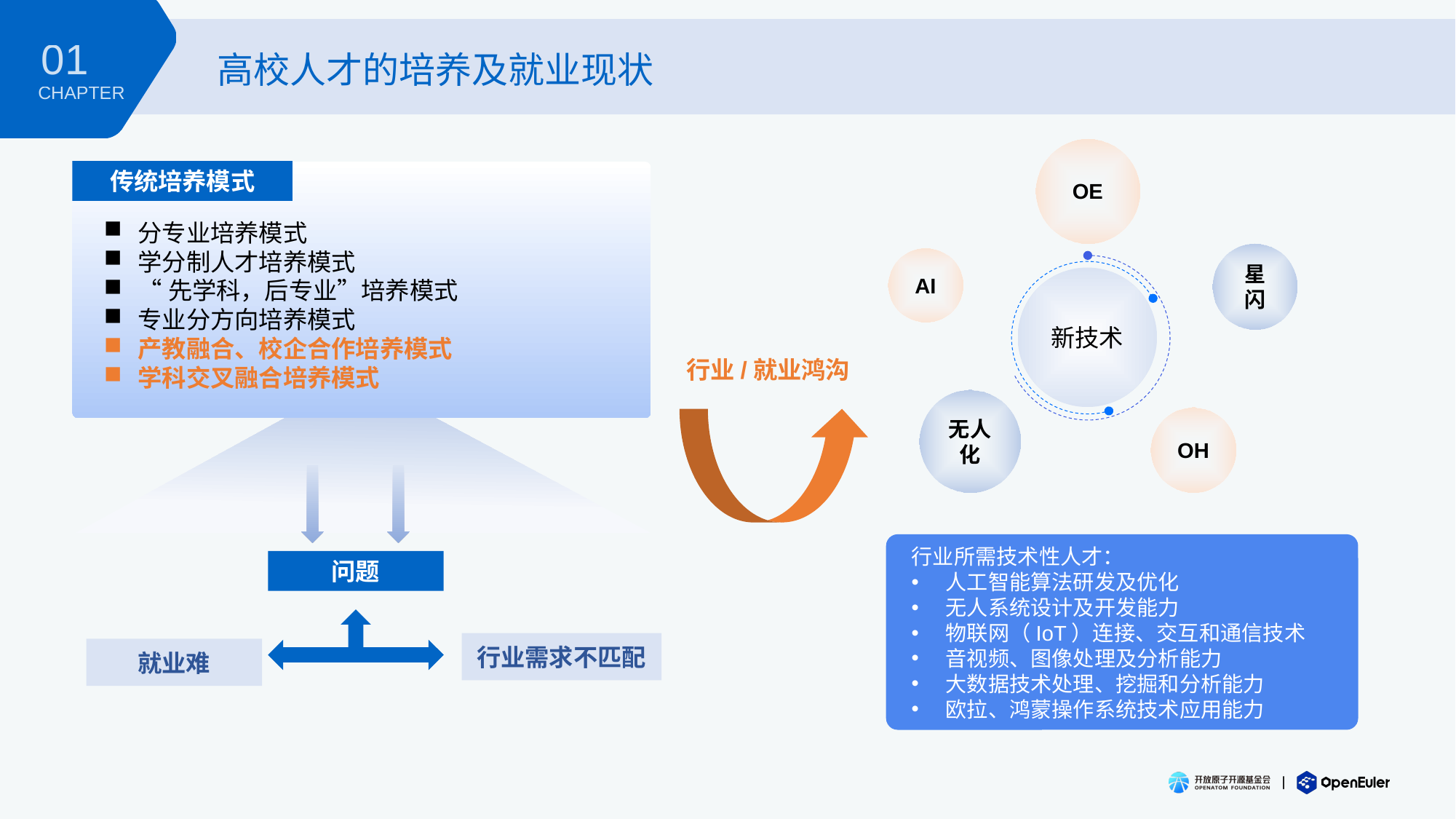

01
CHAPTER

高校人才的培养及就业现状

OE
传统培养模式

分专业培养模式
学分制人才培养模式
“先学科，后专业”培养模式
专业分方向培养模式
产教融合、校企合作培养模式
学科交叉融合培养模式
星闪
AI

新技术
行业/就业鸿沟

无人化
OH

行业所需技术性人才：
人工智能算法研发及优化
无人系统设计及开发能力
物联网（IoT）连接、交互和通信技术
音视频、图像处理及分析能力
大数据技术处理、挖掘和分析能力
欧拉、鸿蒙操作系统技术应用能力

问题

行业需求不匹配
就业难